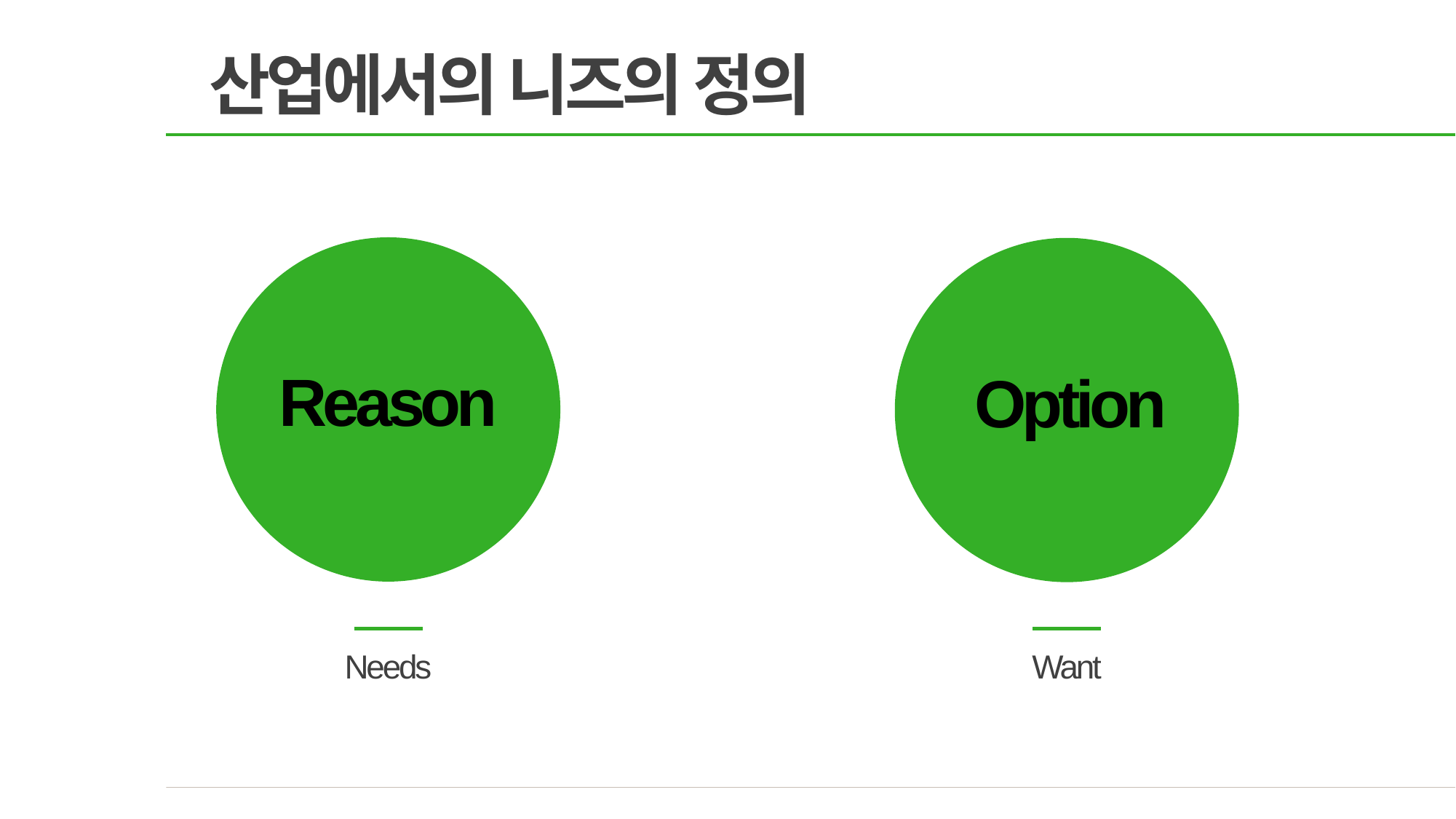

산업에서의 니즈의 정의

Reason
Option
Needs
Want